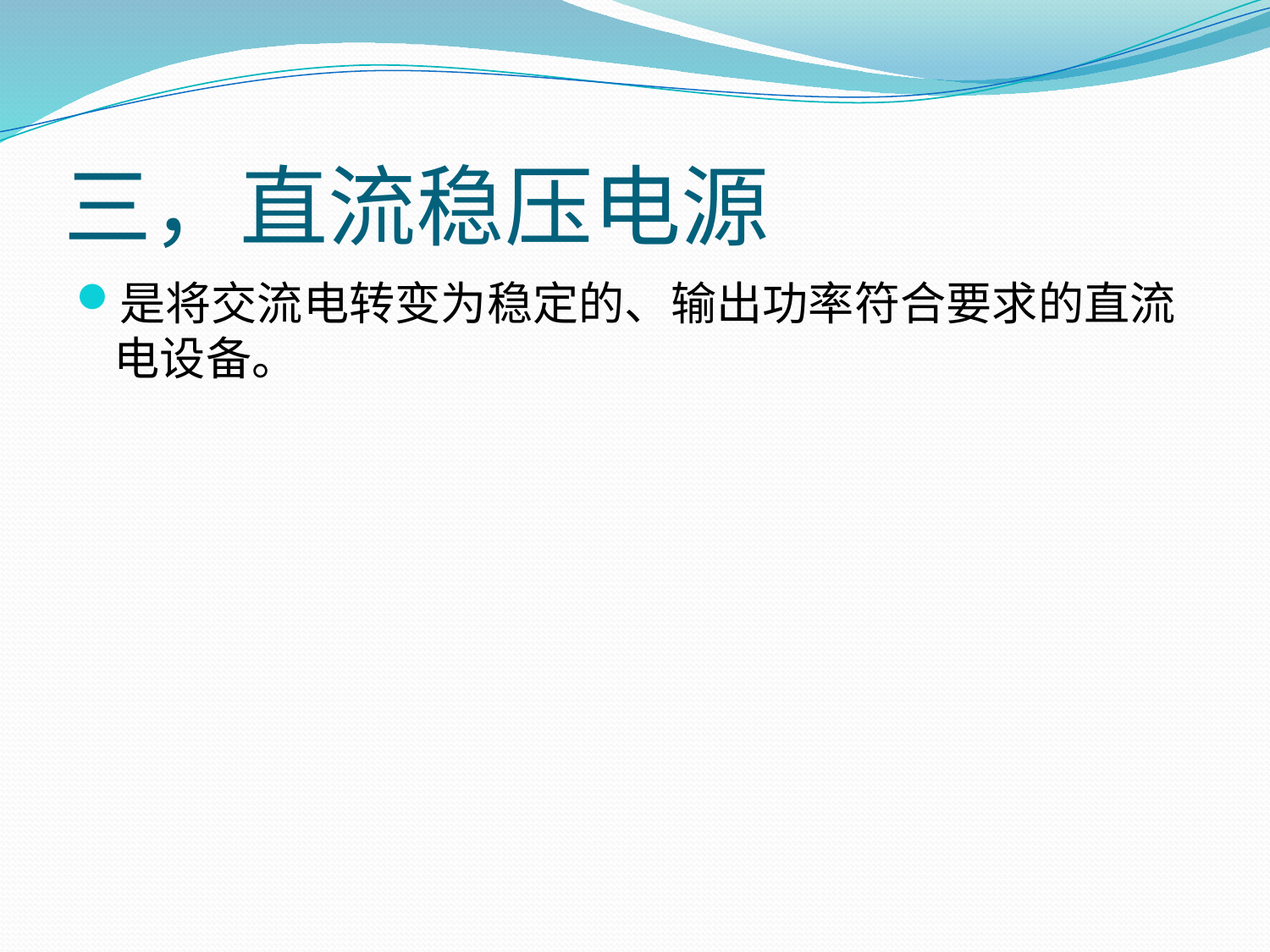

# 三，直流稳压电源
是将交流电转变为稳定的、输出功率符合要求的直流电设备。